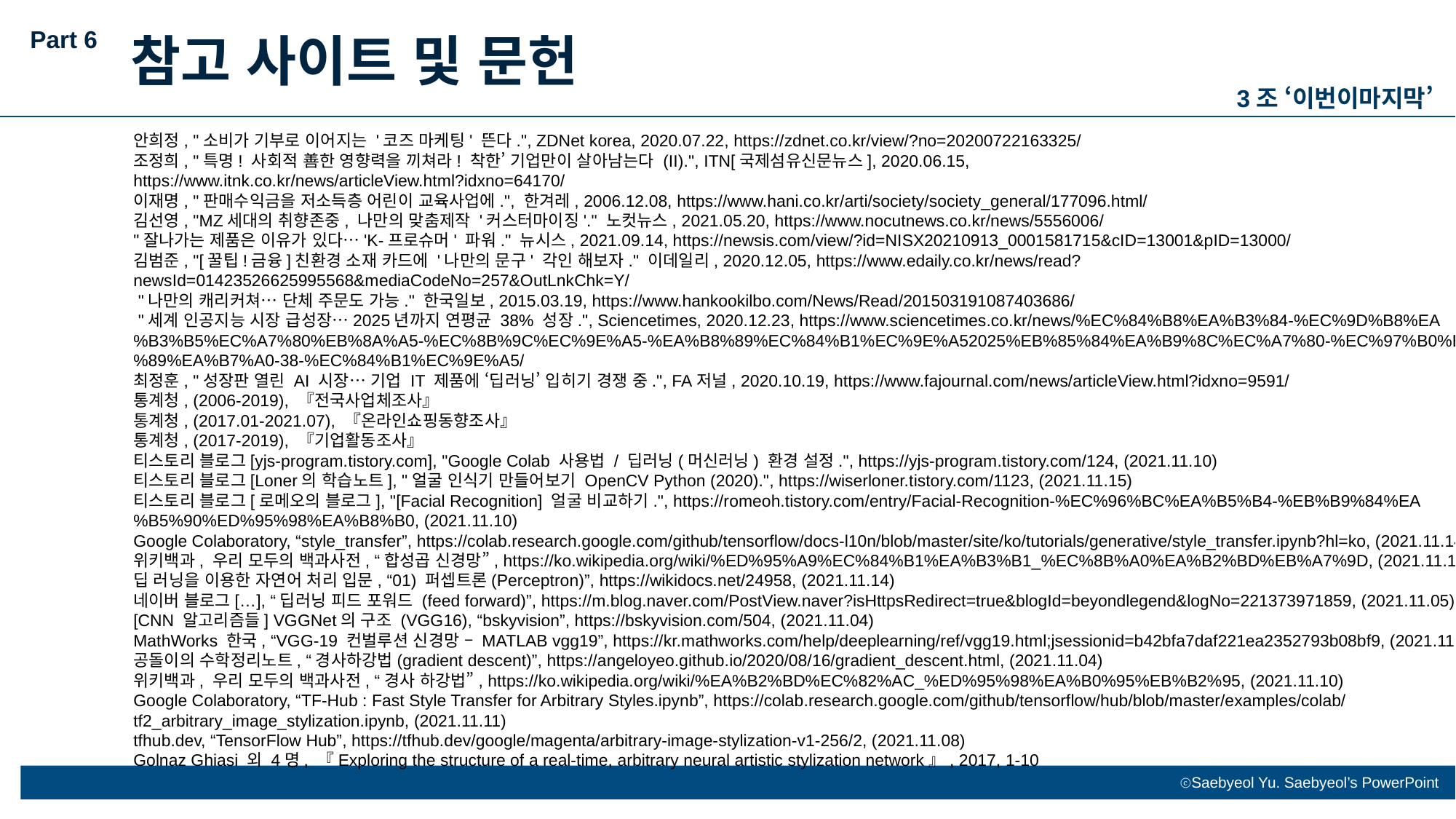

Part 6
참고 사이트 및 문헌
3조 ‘이번이마지막’
안희정, "소비가 기부로 이어지는 '코즈 마케팅' 뜬다.", ZDNet korea, 2020.07.22, https://zdnet.co.kr/view/?no=20200722163325/
조정희, "특명! 사회적 善한 영향력을 끼쳐라! 착한’ 기업만이 살아남는다 (II).", ITN[국제섬유신문뉴스], 2020.06.15,
https://www.itnk.co.kr/news/articleView.html?idxno=64170/
이재명, "판매수익금을 저소득층 어린이 교육사업에.", 한겨레, 2006.12.08, https://www.hani.co.kr/arti/society/society_general/177096.html/
김선영, "MZ세대의 취향존중, 나만의 맞춤제작 '커스터마이징'." 노컷뉴스, 2021.05.20, https://www.nocutnews.co.kr/news/5556006/
"잘나가는 제품은 이유가 있다…'K-프로슈머' 파워." 뉴시스, 2021.09.14, https://newsis.com/view/?id=NISX20210913_0001581715&cID=13001&pID=13000/
김범준, "[꿀팁!금융]친환경 소재 카드에 '나만의 문구' 각인 해보자." 이데일리, 2020.12.05, https://www.edaily.co.kr/news/read?newsId=01423526625995568&mediaCodeNo=257&OutLnkChk=Y/
 "나만의 캐리커쳐… 단체 주문도 가능." 한국일보, 2015.03.19, https://www.hankookilbo.com/News/Read/201503191087403686/
 "세계 인공지능 시장 급성장…2025년까지 연평균 38% 성장.", Sciencetimes, 2020.12.23, https://www.sciencetimes.co.kr/news/%EC%84%B8%EA%B3%84-%EC%9D%B8%EA%B3%B5%EC%A7%80%EB%8A%A5-%EC%8B%9C%EC%9E%A5-%EA%B8%89%EC%84%B1%EC%9E%A52025%EB%85%84%EA%B9%8C%EC%A7%80-%EC%97%B0%ED%8F%89%EA%B7%A0-38-%EC%84%B1%EC%9E%A5/
최정훈, "성장판 열린 AI 시장… 기업 IT 제품에 ‘딥러닝’ 입히기 경쟁 중.", FA저널, 2020.10.19, https://www.fajournal.com/news/articleView.html?idxno=9591/
통계청, (2006-2019), 『전국사업체조사』
통계청, (2017.01-2021.07), 『온라인쇼핑동향조사』
통계청, (2017-2019), 『기업활동조사』
티스토리 블로그[yjs-program.tistory.com], "Google Colab 사용법 / 딥러닝(머신러닝) 환경 설정.", https://yjs-program.tistory.com/124, (2021.11.10)
티스토리 블로그[Loner의 학습노트], "얼굴 인식기 만들어보기 OpenCV Python (2020).", https://wiserloner.tistory.com/1123, (2021.11.15)
티스토리 블로그[로메오의 블로그], "[Facial Recognition] 얼굴 비교하기.", https://romeoh.tistory.com/entry/Facial-Recognition-%EC%96%BC%EA%B5%B4-%EB%B9%84%EA%B5%90%ED%95%98%EA%B8%B0, (2021.11.10)
Google Colaboratory, “style_transfer”, https://colab.research.google.com/github/tensorflow/docs-l10n/blob/master/site/ko/tutorials/generative/style_transfer.ipynb?hl=ko, (2021.11.14)
위키백과, 우리 모두의 백과사전, “합성곱 신경망”, https://ko.wikipedia.org/wiki/%ED%95%A9%EC%84%B1%EA%B3%B1_%EC%8B%A0%EA%B2%BD%EB%A7%9D, (2021.11.14)
딥 러닝을 이용한 자연어 처리 입문, “01) 퍼셉트론(Perceptron)”, https://wikidocs.net/24958, (2021.11.14)
네이버 블로그[…], “딥러닝 피드 포워드 (feed forward)”, https://m.blog.naver.com/PostView.naver?isHttpsRedirect=true&blogId=beyondlegend&logNo=221373971859, (2021.11.05)
[CNN 알고리즘들] VGGNet의 구조 (VGG16), “bskyvision”, https://bskyvision.com/504, (2021.11.04)
MathWorks 한국, “VGG-19 컨벌루션 신경망 – MATLAB vgg19”, https://kr.mathworks.com/help/deeplearning/ref/vgg19.html;jsessionid=b42bfa7daf221ea2352793b08bf9, (2021.11.04)
공돌이의 수학정리노트, “경사하강법(gradient descent)”, https://angeloyeo.github.io/2020/08/16/gradient_descent.html, (2021.11.04)
위키백과, 우리 모두의 백과사전, “경사 하강법”, https://ko.wikipedia.org/wiki/%EA%B2%BD%EC%82%AC_%ED%95%98%EA%B0%95%EB%B2%95, (2021.11.10)
Google Colaboratory, “TF-Hub : Fast Style Transfer for Arbitrary Styles.ipynb”, https://colab.research.google.com/github/tensorflow/hub/blob/master/examples/colab/tf2_arbitrary_image_stylization.ipynb, (2021.11.11)
tfhub.dev, “TensorFlow Hub”, https://tfhub.dev/google/magenta/arbitrary-image-stylization-v1-256/2, (2021.11.08)
Golnaz Ghiasi 외 4명, 『Exploring the structure of a real-time, arbitrary neural artistic stylization network』, 2017, 1-10